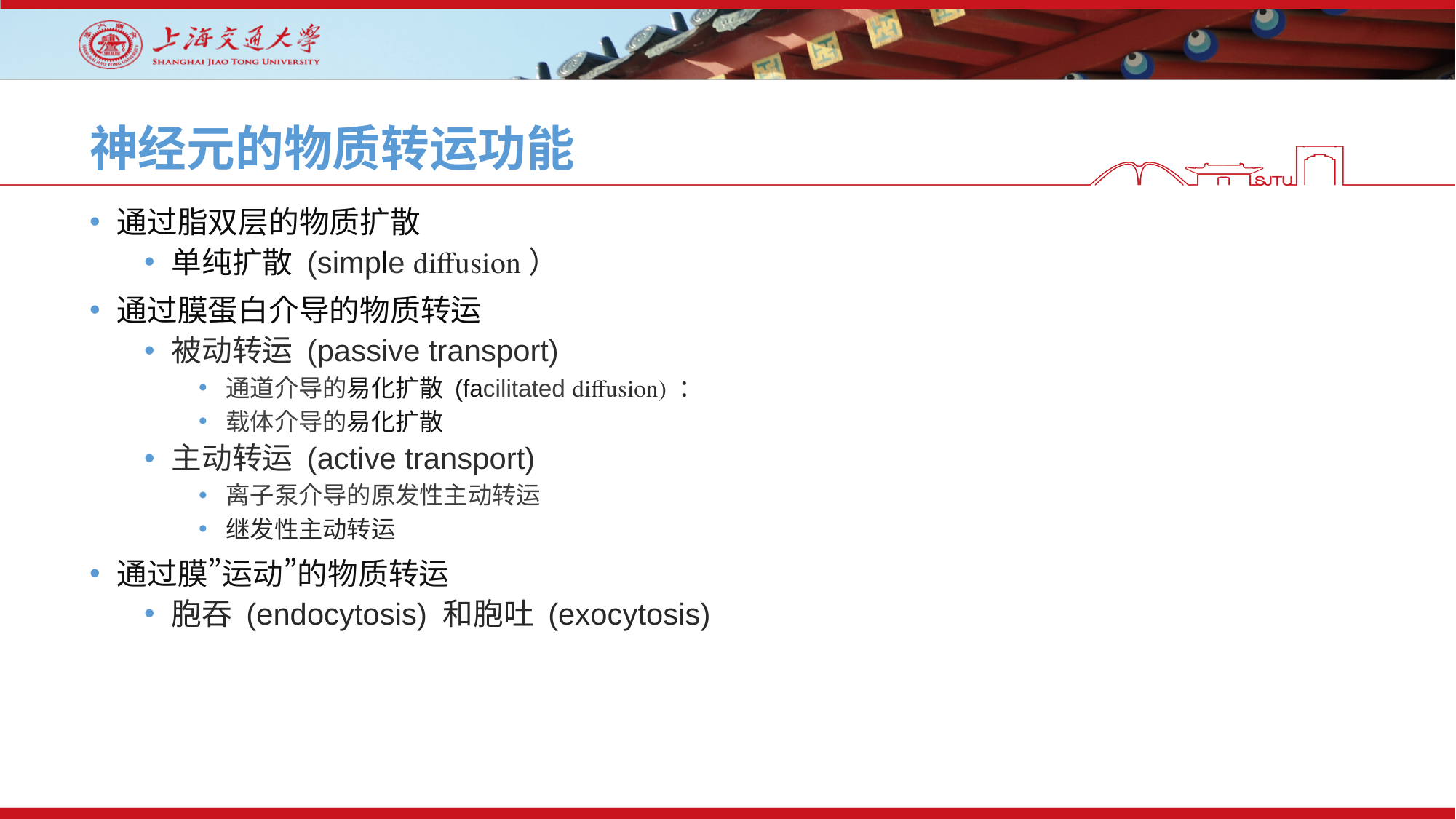

# 神经元的物质转运功能
通过脂双层的物质扩散
单纯扩散 (simple diffusion）
通过膜蛋白介导的物质转运
被动转运 (passive transport)
通道介导的易化扩散 (facilitated diffusion) ：
载体介导的易化扩散
主动转运 (active transport)
离子泵介导的原发性主动转运
继发性主动转运
通过膜”运动”的物质转运
胞吞 (endocytosis) 和胞吐 (exocytosis)